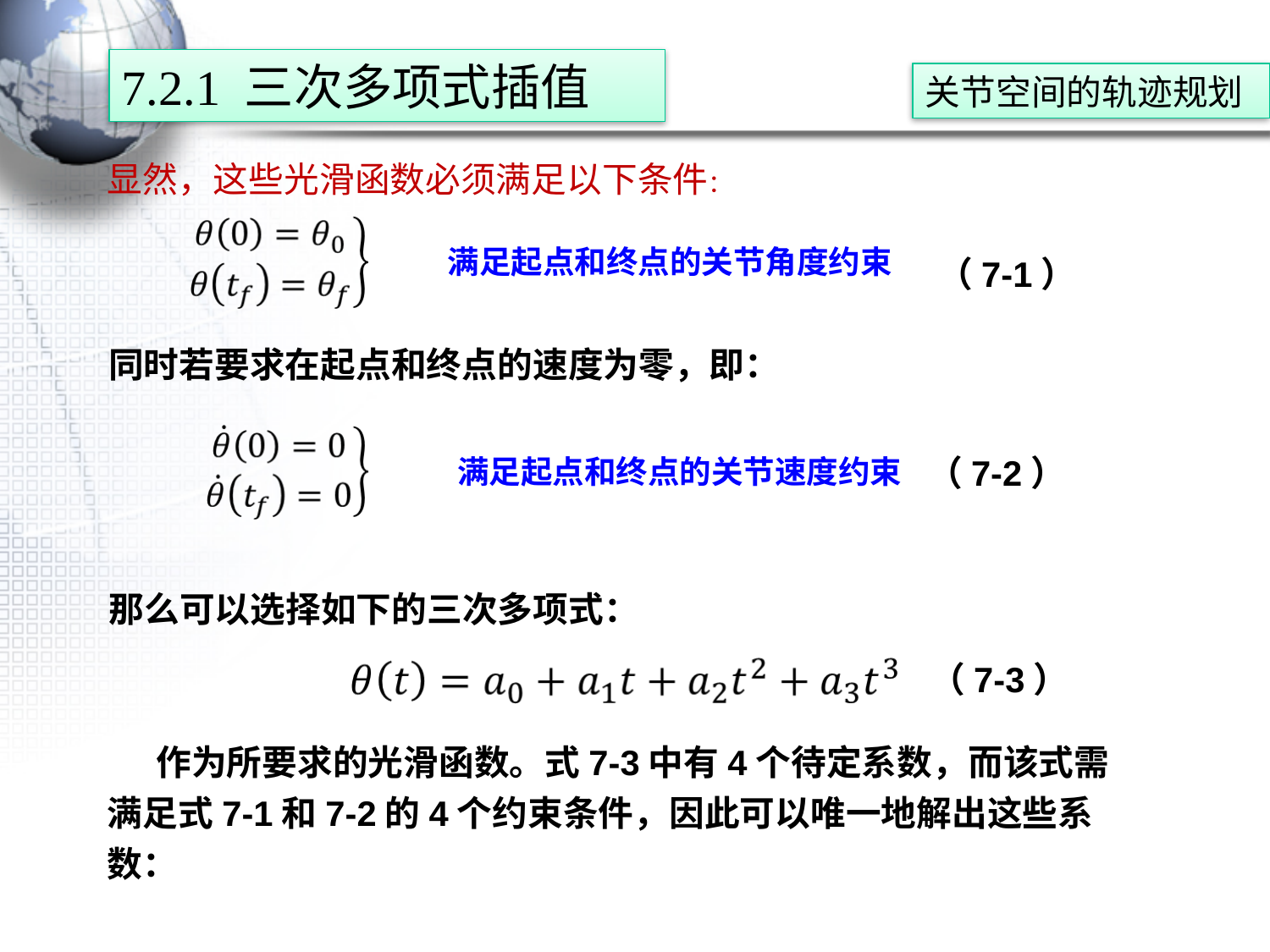

7.2.1 三次多项式插值
关节空间的轨迹规划
显然，这些光滑函数必须满足以下条件：

满足起点和终点的关节角度约束

（7-1）
同时若要求在起点和终点的速度为零，即：

（7-2）
满足起点和终点的关节速度约束

那么可以选择如下的三次多项式：
（7-3）

     作为所要求的光滑函数。式7-3中有4个待定系数，而该式需满足式7-1和7-2的4个约束条件，因此可以唯一地解出这些系数：
17